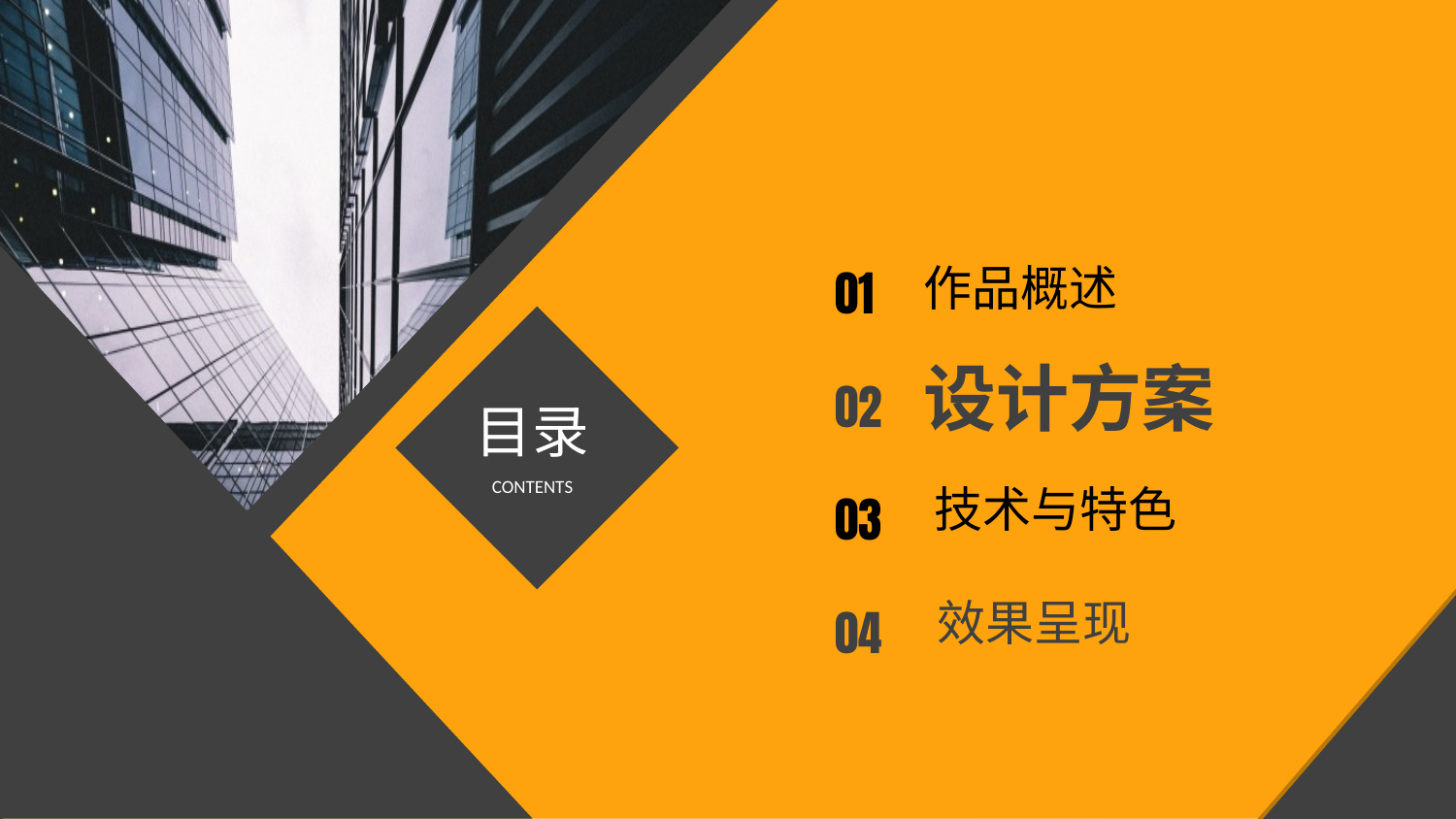

01
作品概述

02

设计方案
03
技术与特色

04
效果呈现

目录
CONTENTS